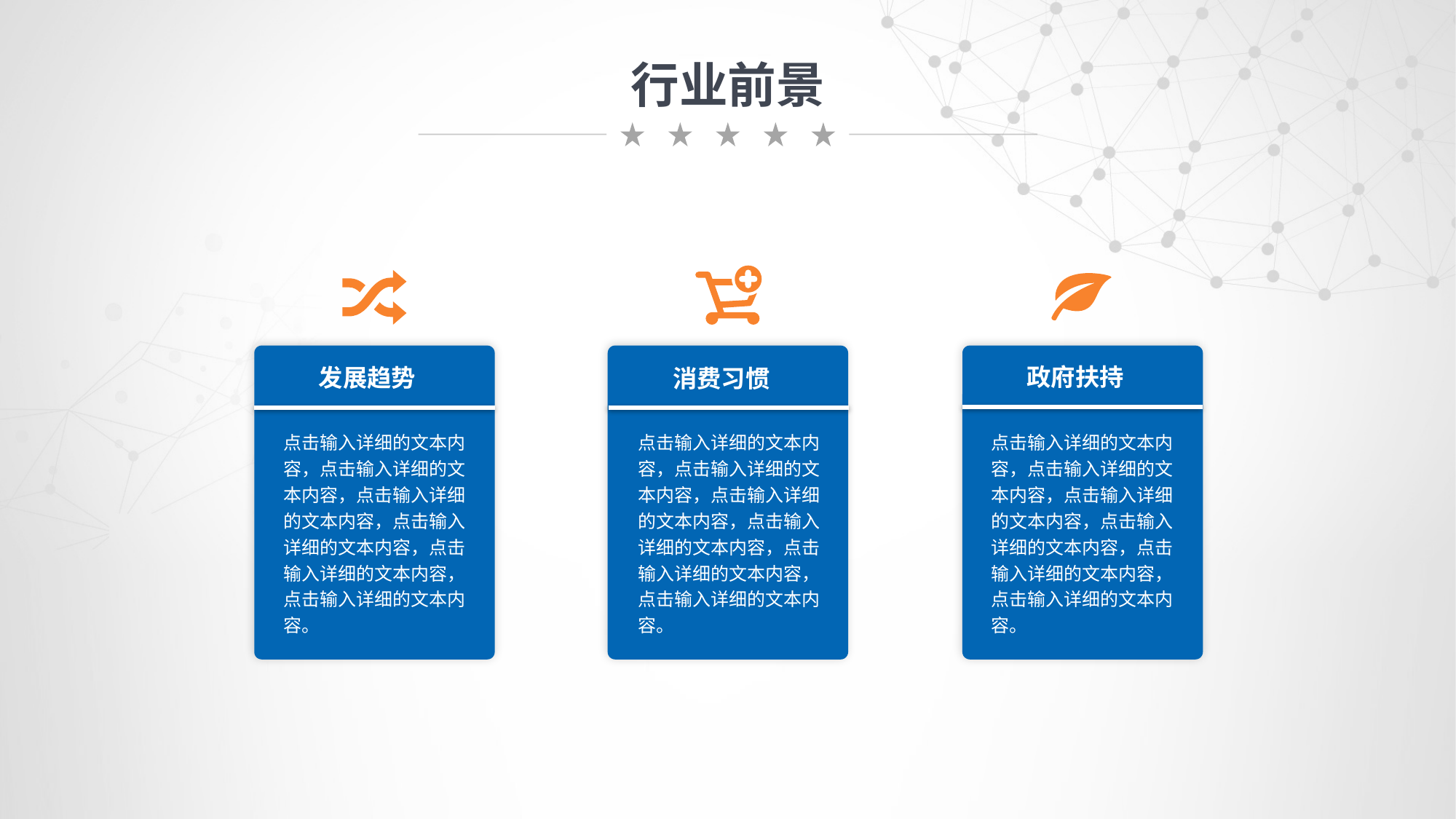

行业前景

发展趋势
点击输入详细的文本内容，点击输入详细的文本内容，点击输入详细的文本内容，点击输入详细的文本内容，点击输入详细的文本内容，点击输入详细的文本内容。

消费习惯
点击输入详细的文本内容，点击输入详细的文本内容，点击输入详细的文本内容，点击输入详细的文本内容，点击输入详细的文本内容，点击输入详细的文本内容。

政府扶持
点击输入详细的文本内容，点击输入详细的文本内容，点击输入详细的文本内容，点击输入详细的文本内容，点击输入详细的文本内容，点击输入详细的文本内容。